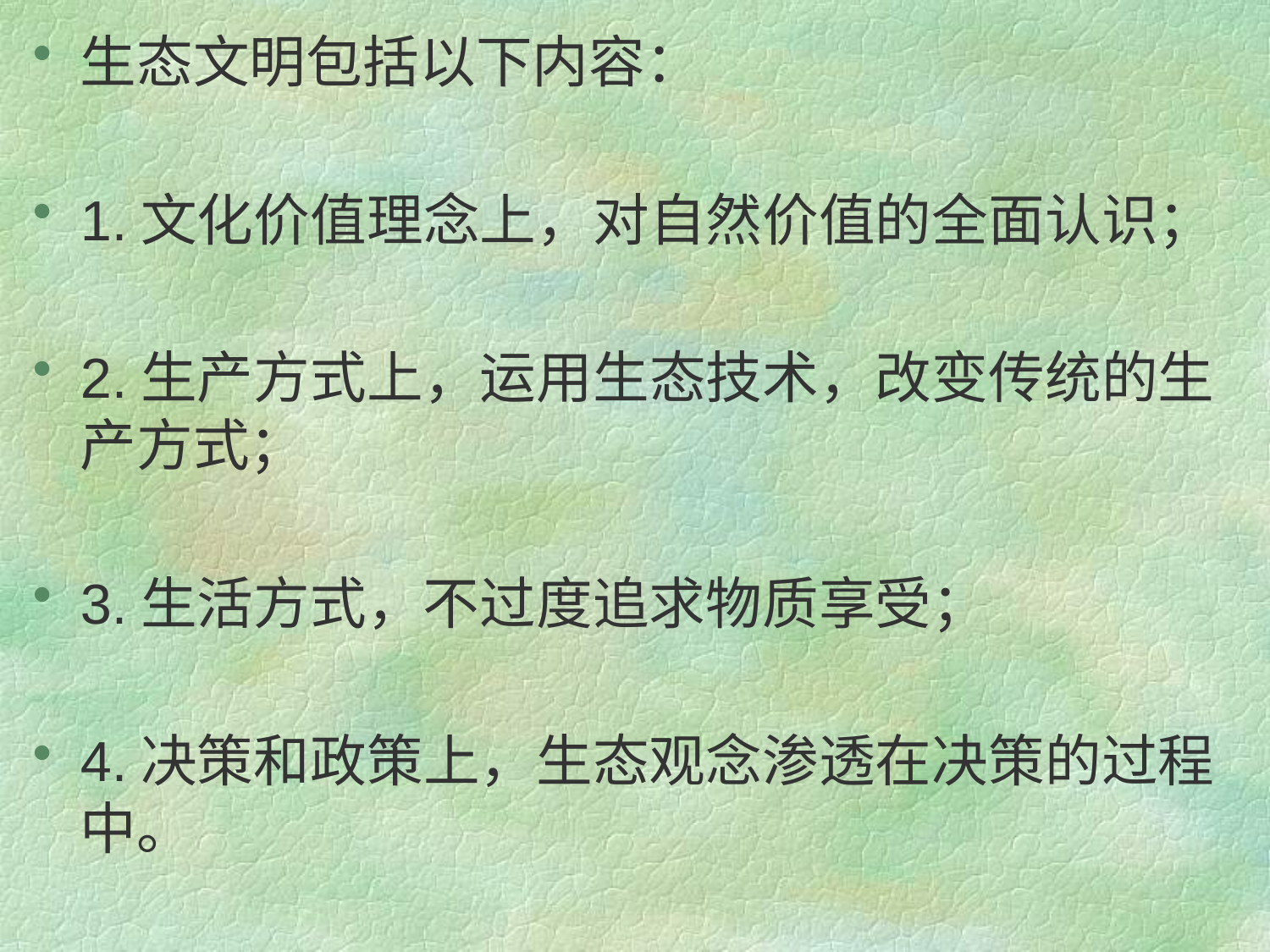

生态文明包括以下内容：

1.文化价值理念上，对自然价值的全面认识；

2.生产方式上，运用生态技术，改变传统的生产方式；

3.生活方式，不过度追求物质享受；

4.决策和政策上，生态观念渗透在决策的过程中。